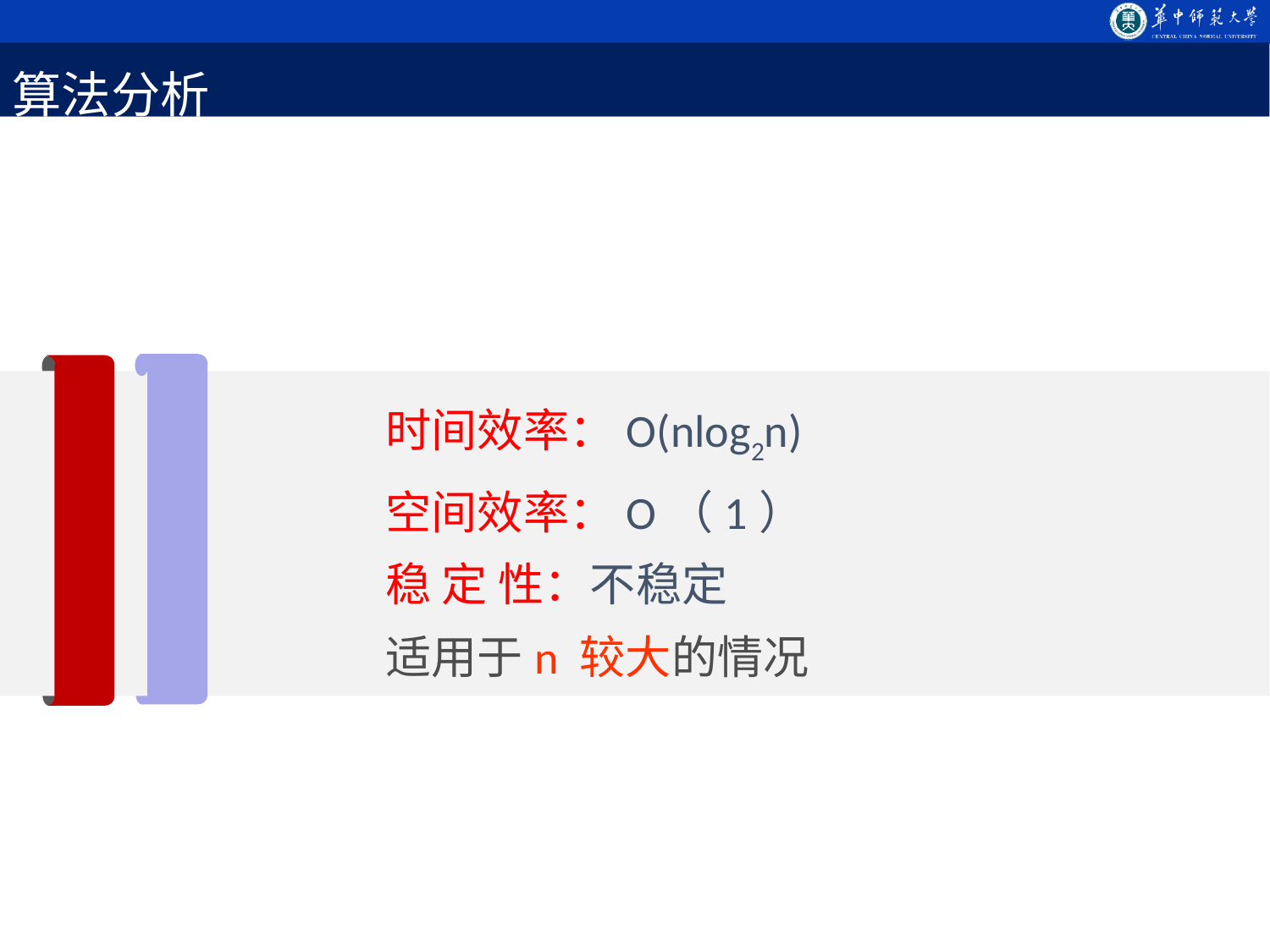

算法分析

时间效率：O(nlog2n)
空间效率：O（1）
稳 定 性：不稳定
适用于n 较大的情况